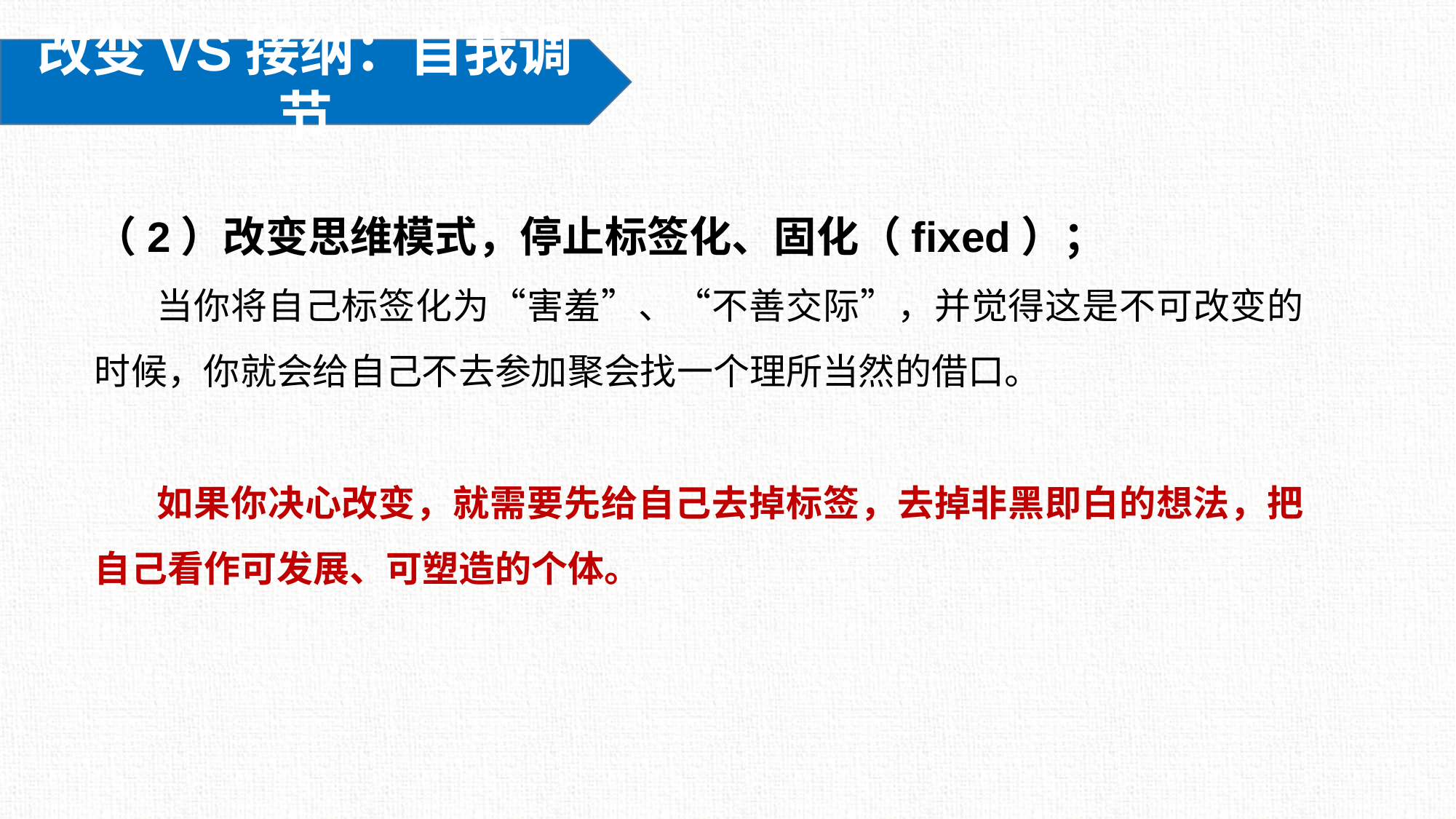

改变VS接纳：自我调节
（2）改变思维模式，停止标签化、固化（fixed）；
      当你将自己标签化为“害羞”、“不善交际”，并觉得这是不可改变的时候，你就会给自己不去参加聚会找一个理所当然的借口。

      如果你决心改变，就需要先给自己去掉标签，去掉非黑即白的想法，把自己看作可发展、可塑造的个体。